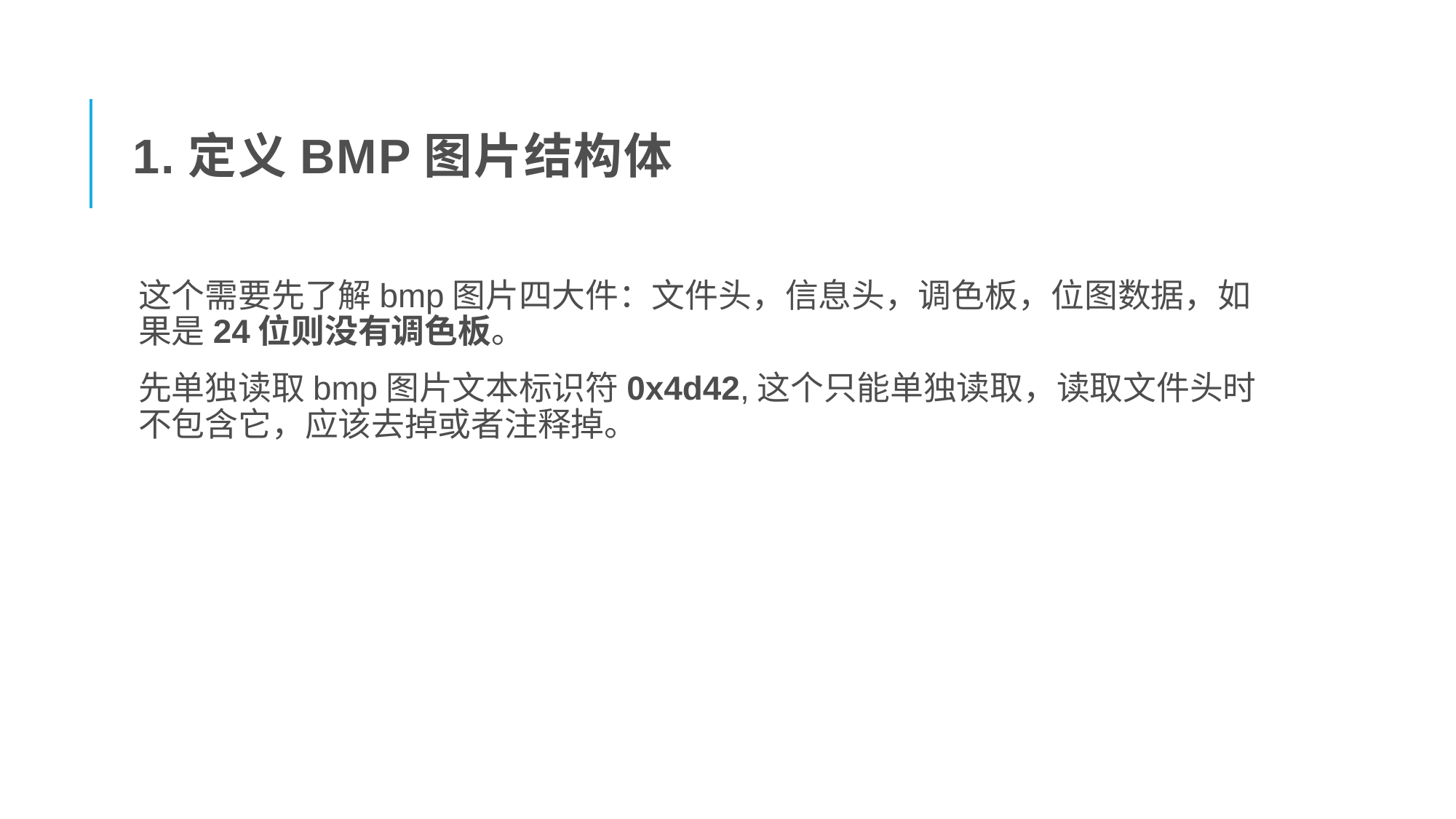

# 1.定义bmp图片结构体
这个需要先了解bmp图片四大件：文件头，信息头，调色板，位图数据，如果是24位则没有调色板。
先单独读取bmp图片文本标识符0x4d42,这个只能单独读取，读取文件头时不包含它，应该去掉或者注释掉。